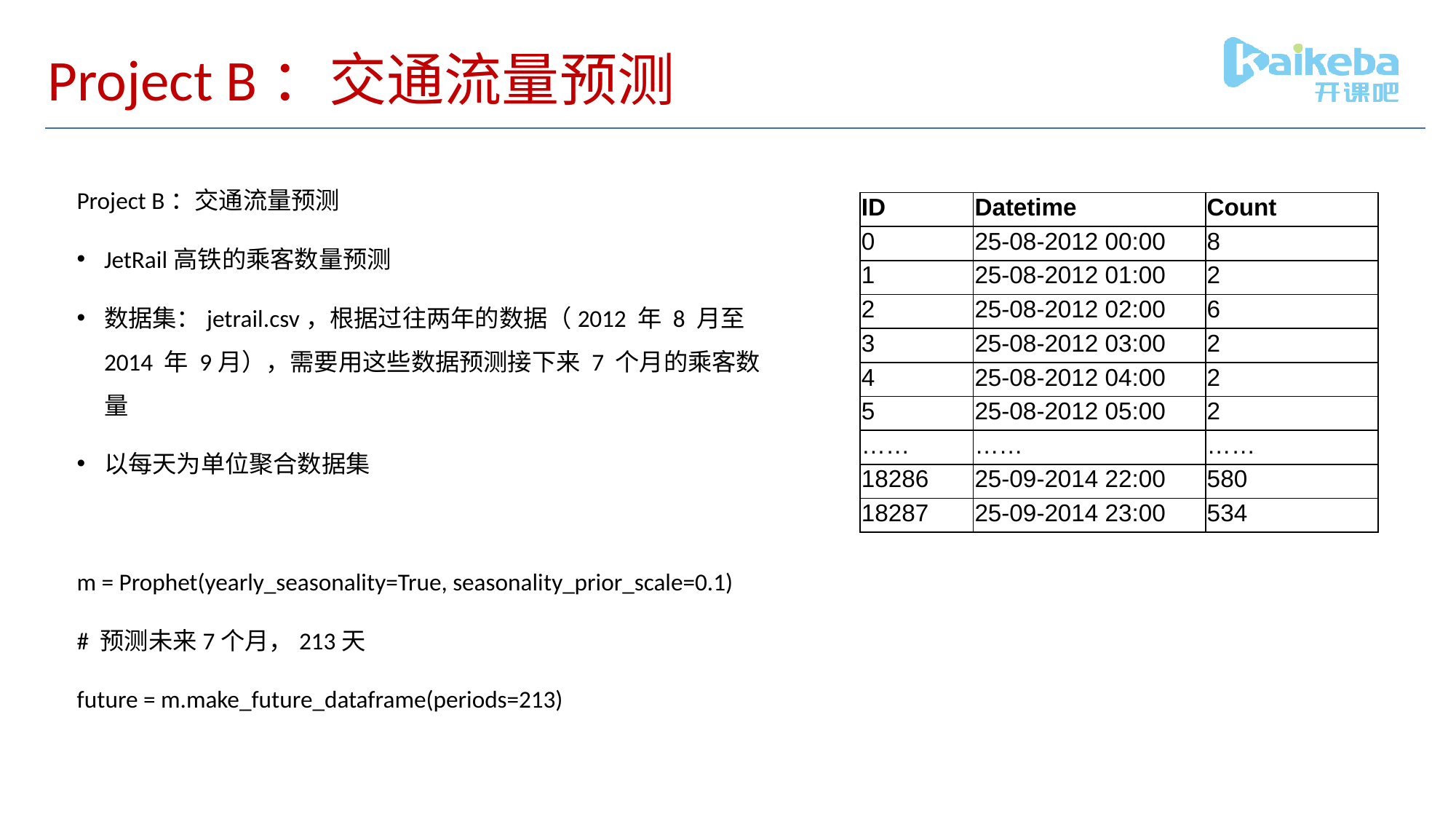

# Project B：交通流量预测
Project B：交通流量预测
JetRail高铁的乘客数量预测
数据集：jetrail.csv，根据过往两年的数据（2012 年 8 月至 2014 年 9月），需要用这些数据预测接下来 7 个月的乘客数量
以每天为单位聚合数据集

m = Prophet(yearly_seasonality=True, seasonality_prior_scale=0.1)
# 预测未来7个月，213天
future = m.make_future_dataframe(periods=213)

| ID | Datetime | Count |
| --- | --- | --- |
| 0 | 25-08-2012 00:00 | 8 |
| 1 | 25-08-2012 01:00 | 2 |
| 2 | 25-08-2012 02:00 | 6 |
| 3 | 25-08-2012 03:00 | 2 |
| 4 | 25-08-2012 04:00 | 2 |
| 5 | 25-08-2012 05:00 | 2 |
| …… | …… | …… |
| 18286 | 25-09-2014 22:00 | 580 |
| 18287 | 25-09-2014 23:00 | 534 |